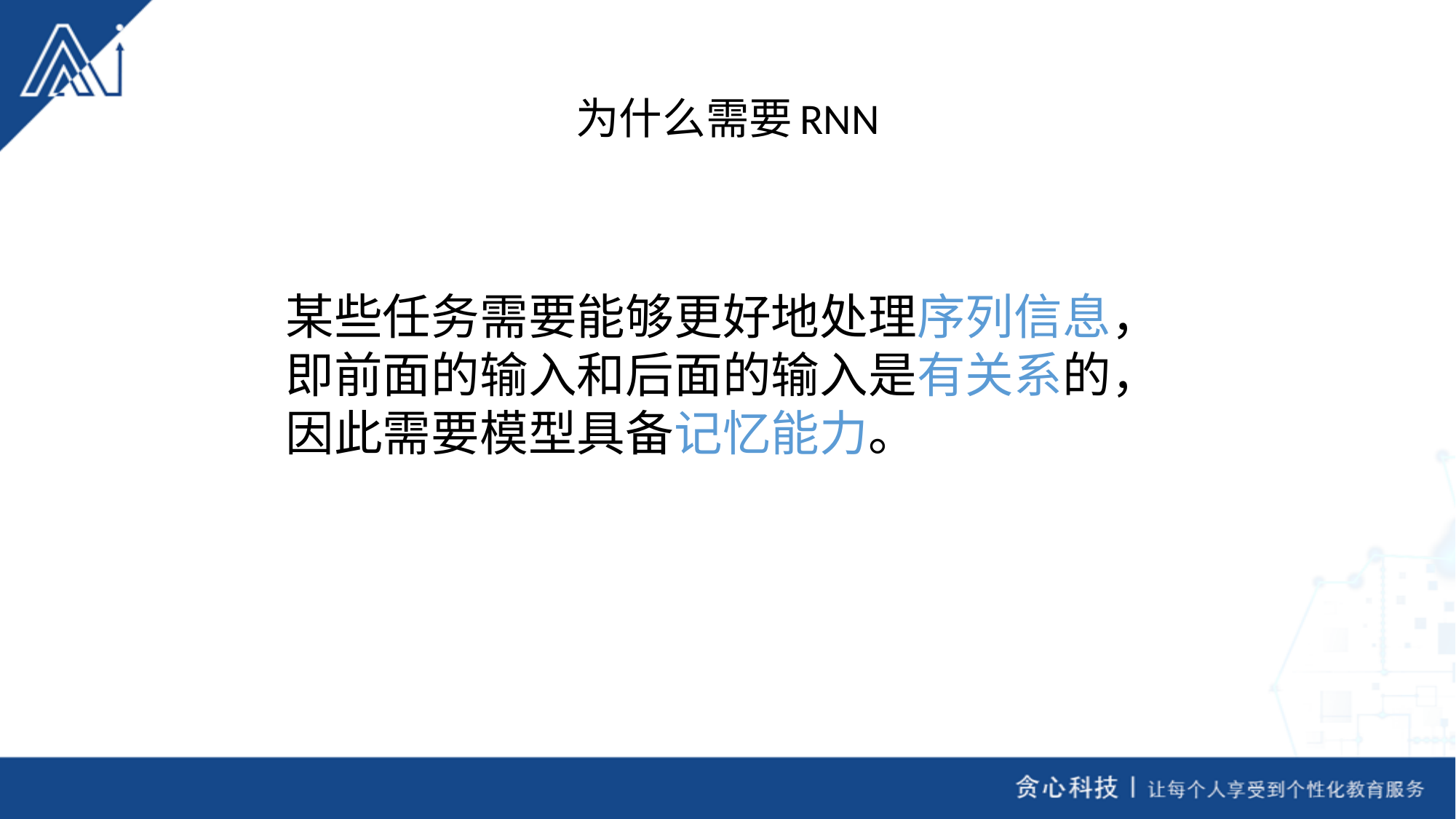

# 为什么需要RNN
某些任务需要能够更好地处理序列信息，即前面的输入和后面的输入是有关系的，因此需要模型具备记忆能力。